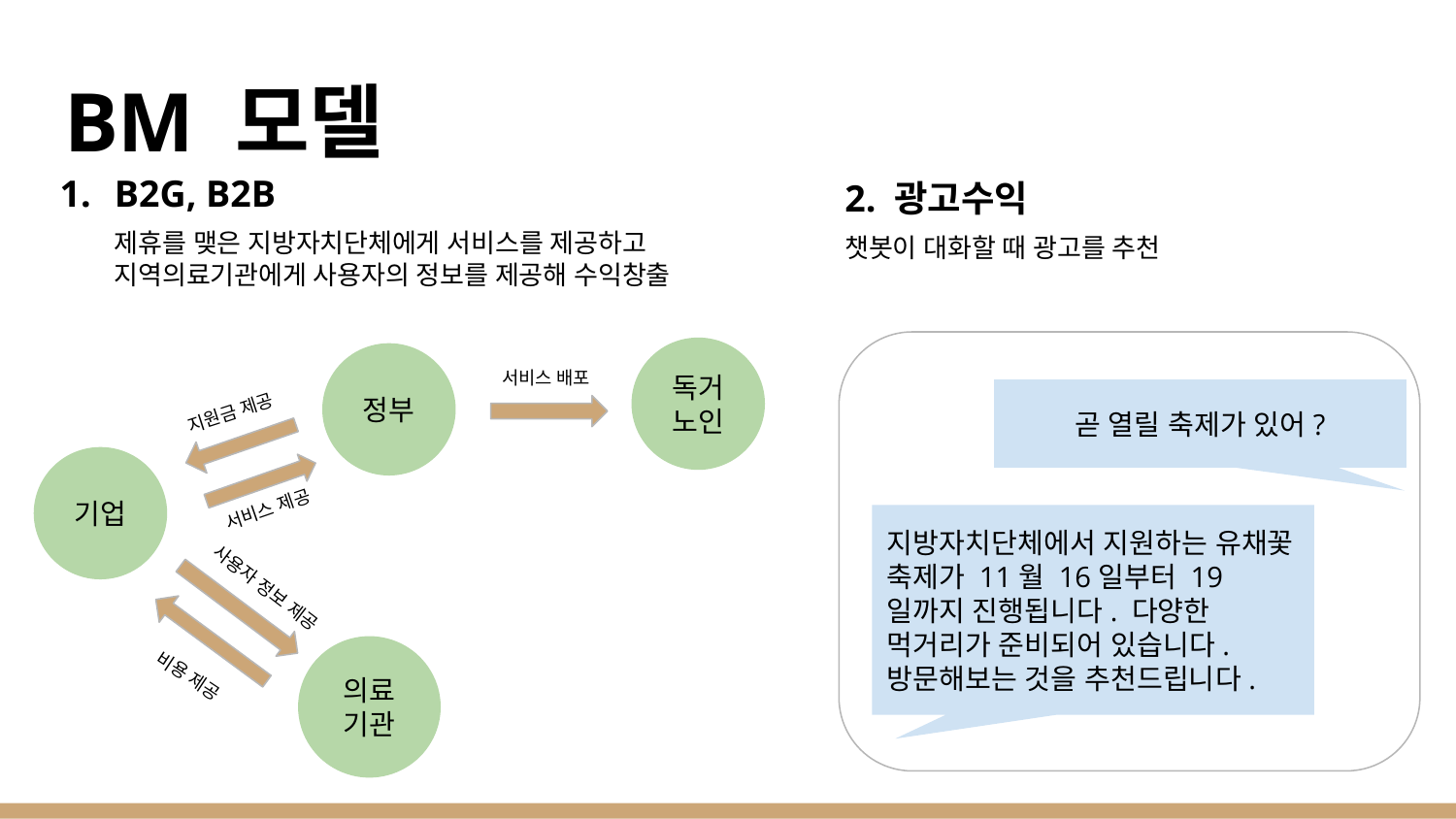

# BM 모델
B2G, B2B

제휴를 맺은 지방자치단체에게 서비스를 제공하고 지역의료기관에게 사용자의 정보를 제공해 수익창출

2. 광고수익

챗봇이 대화할 때 광고를 추천

독거
노인
정부
서비스 배포
지원금 제공
곧 열릴 축제가 있어?

기업

서비스 제공
지방자치단체에서 지원하는 유채꽃 축제가 11월 16일부터 19일까지 진행됩니다. 다양한 먹거리가 준비되어 있습니다. 방문해보는 것을 추천드립니다.
사용자 정보 제공

의료
기관
비용 제공